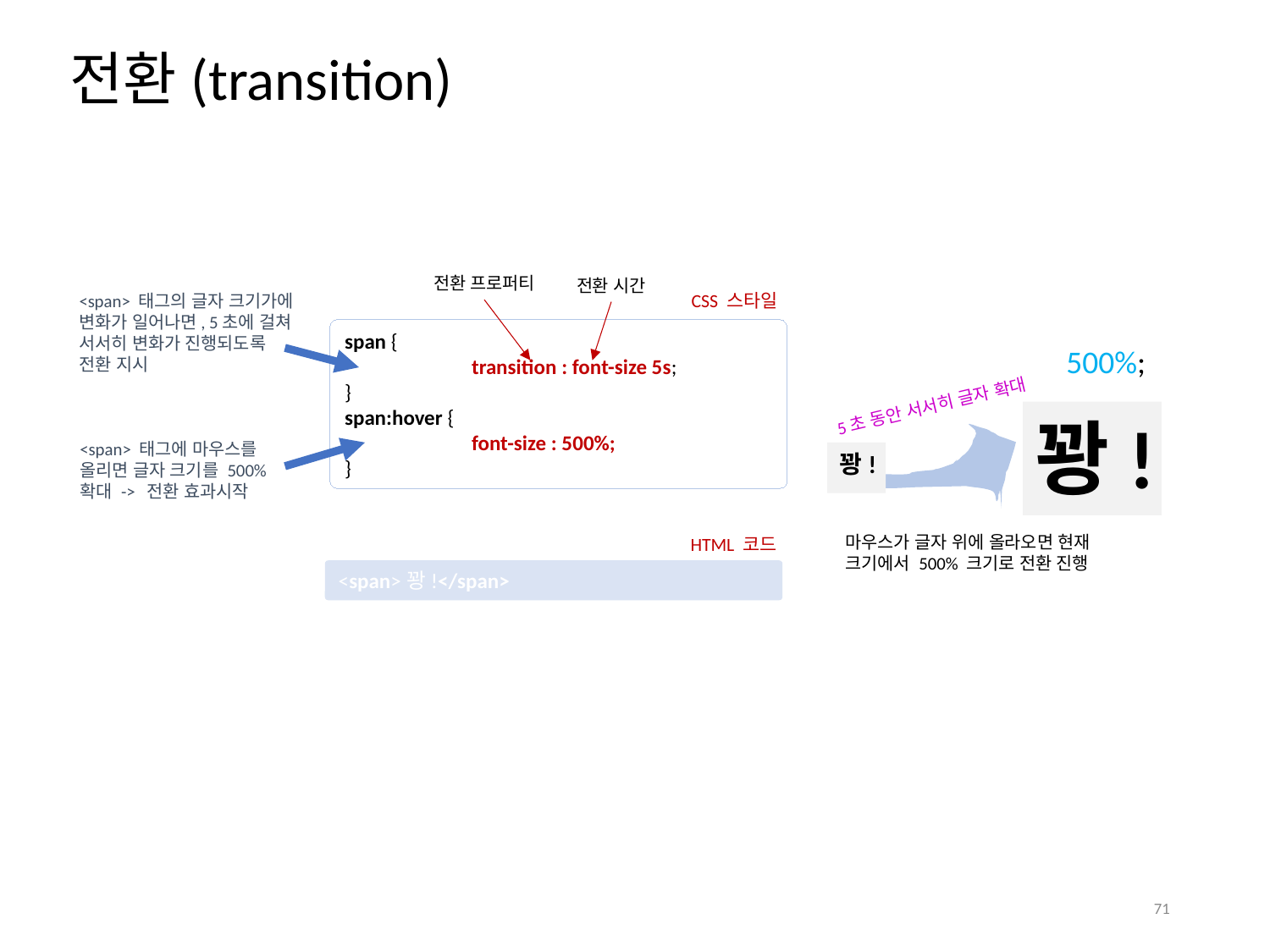

# 전환(transition)
전환 프로퍼티
전환 시간
CSS 스타일
span {
	transition : font-size 5s;
}
span:hover {
	font-size : 500%;
}
500%;
5초 동안 서서히 글자 확대
꽝!

꽝!
마우스가 글자 위에 올라오면 현재 크기에서 500% 크기로 전환 진행
HTML 코드
<span>꽝!</span>
<span> 태그의 글자 크기가에 변화가 일어나면, 5초에 걸쳐 서서히 변화가 진행되도록 전환 지시
<span> 태그에 마우스를
올리면 글자 크기를 500%
확대 ->  전환 효과시작
71